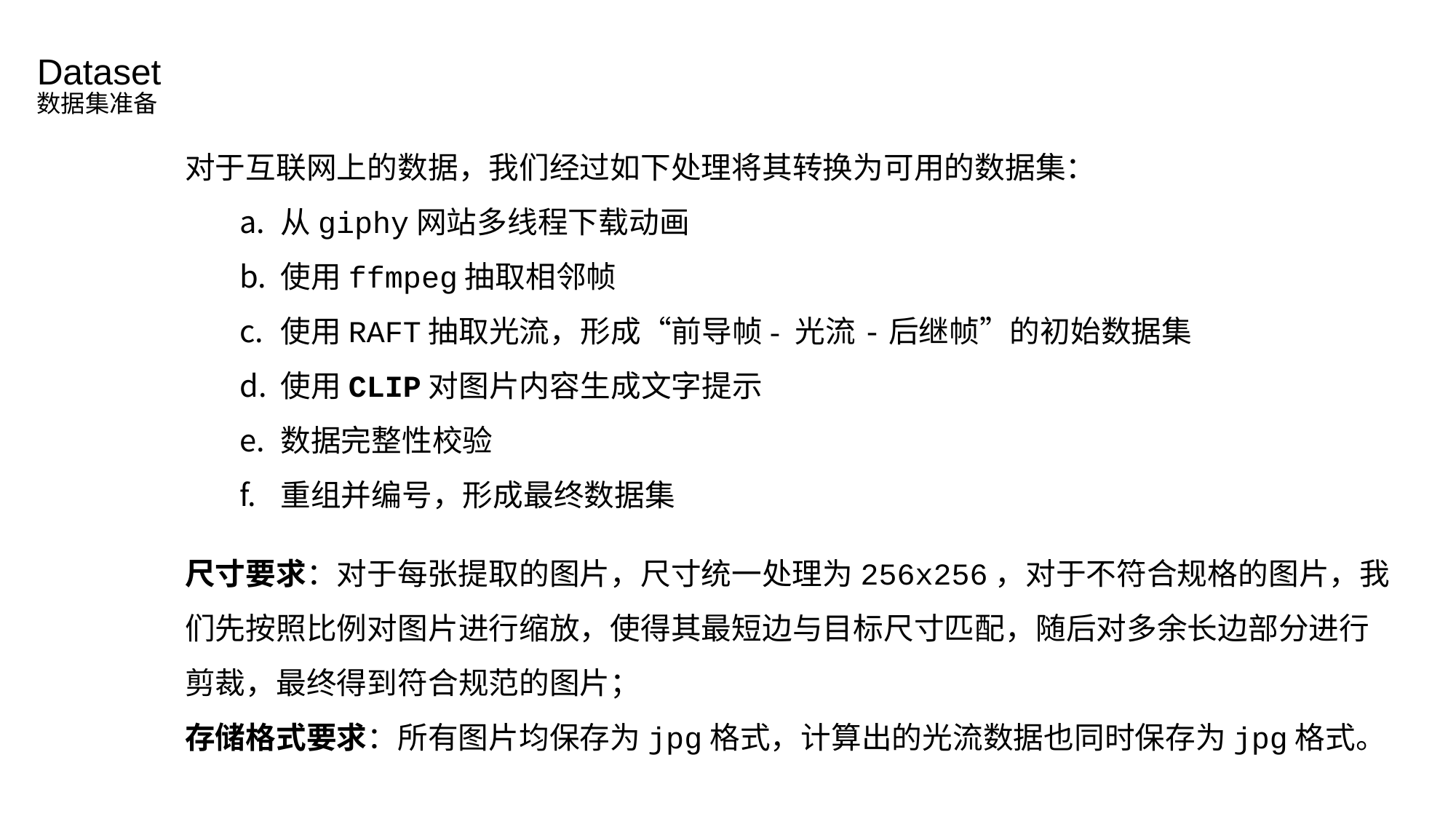

Dataset
数据集准备
对于互联网上的数据，我们经过如下处理将其转换为可用的数据集：
从giphy网站多线程下载动画
使用ffmpeg抽取相邻帧
使用RAFT抽取光流，形成“前导帧- 光流-后继帧”的初始数据集
使用CLIP对图片内容生成文字提示
数据完整性校验
重组并编号，形成最终数据集

尺寸要求：对于每张提取的图片，尺寸统一处理为256x256，对于不符合规格的图片，我们先按照比例对图片进行缩放，使得其最短边与目标尺寸匹配，随后对多余长边部分进行剪裁，最终得到符合规范的图片；
存储格式要求：所有图片均保存为jpg格式，计算出的光流数据也同时保存为jpg格式。